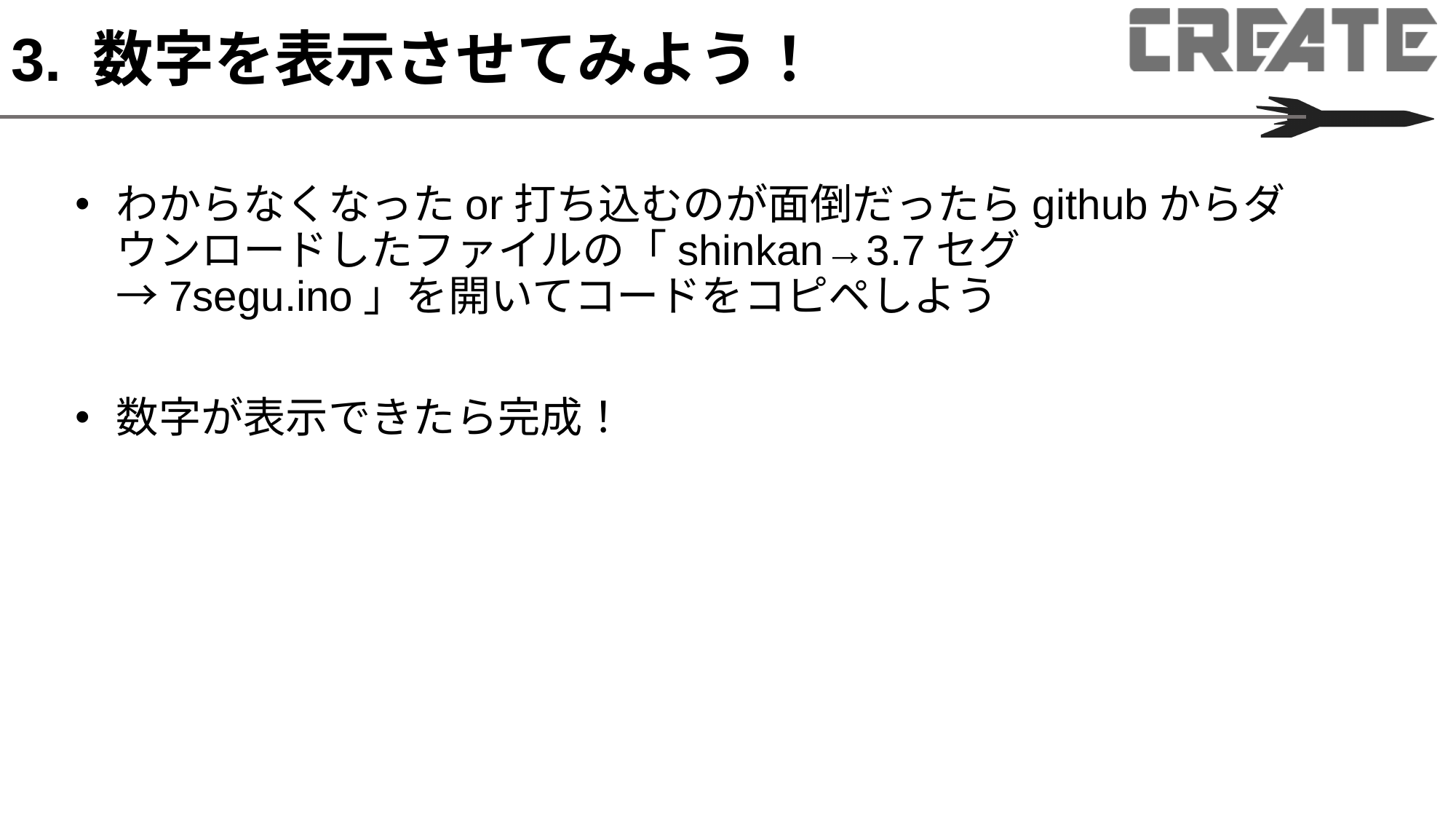

# 3. 数字を表示させてみよう！
わからなくなったor打ち込むのが面倒だったらgithubからダウンロードしたファイルの「shinkan→3.7セグ→7segu.ino」を開いてコードをコピペしよう

数字が表示できたら完成！